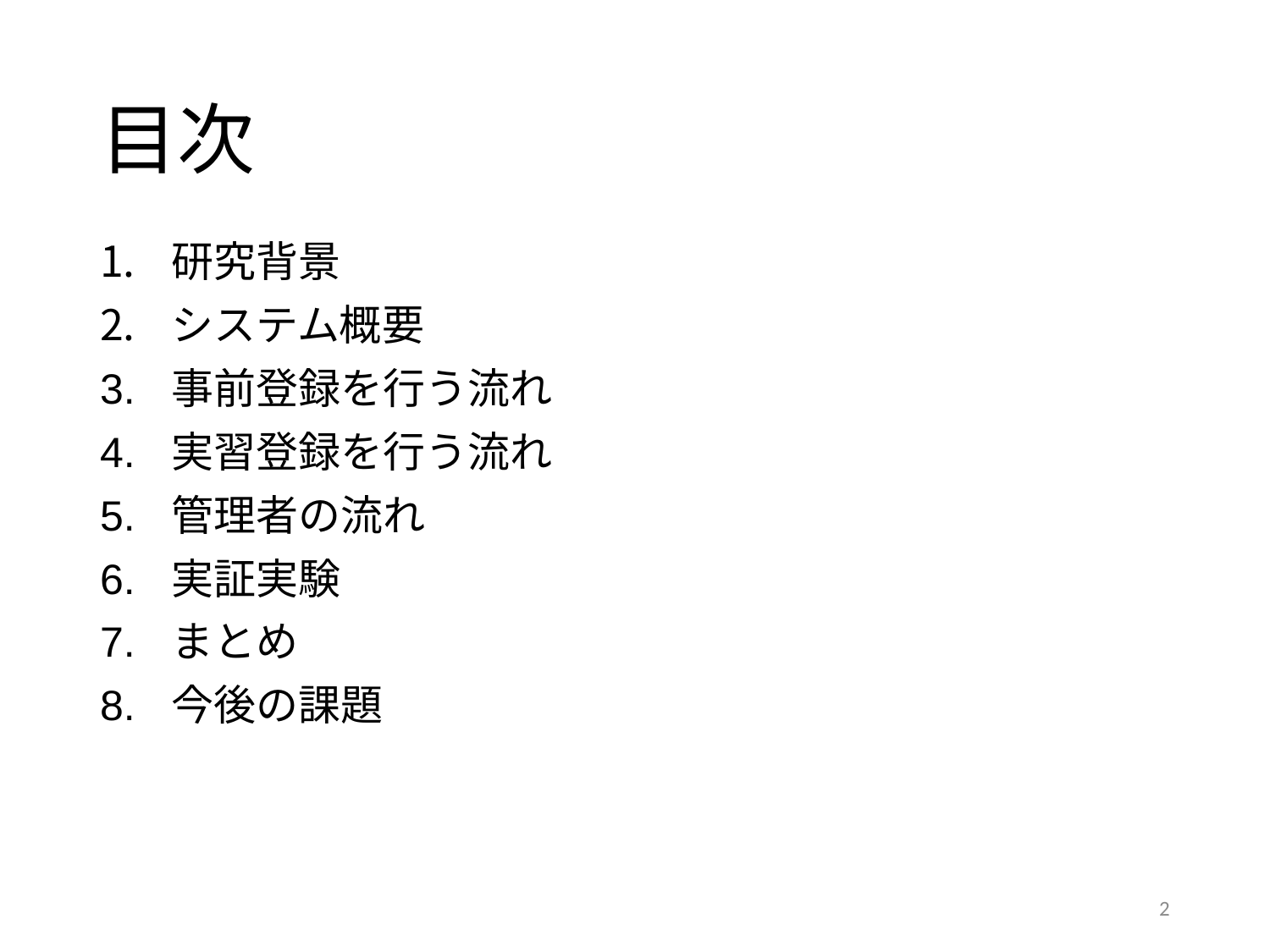

# 目次
研究背景
システム概要
事前登録を行う流れ
実習登録を行う流れ
管理者の流れ
実証実験
まとめ
今後の課題

2